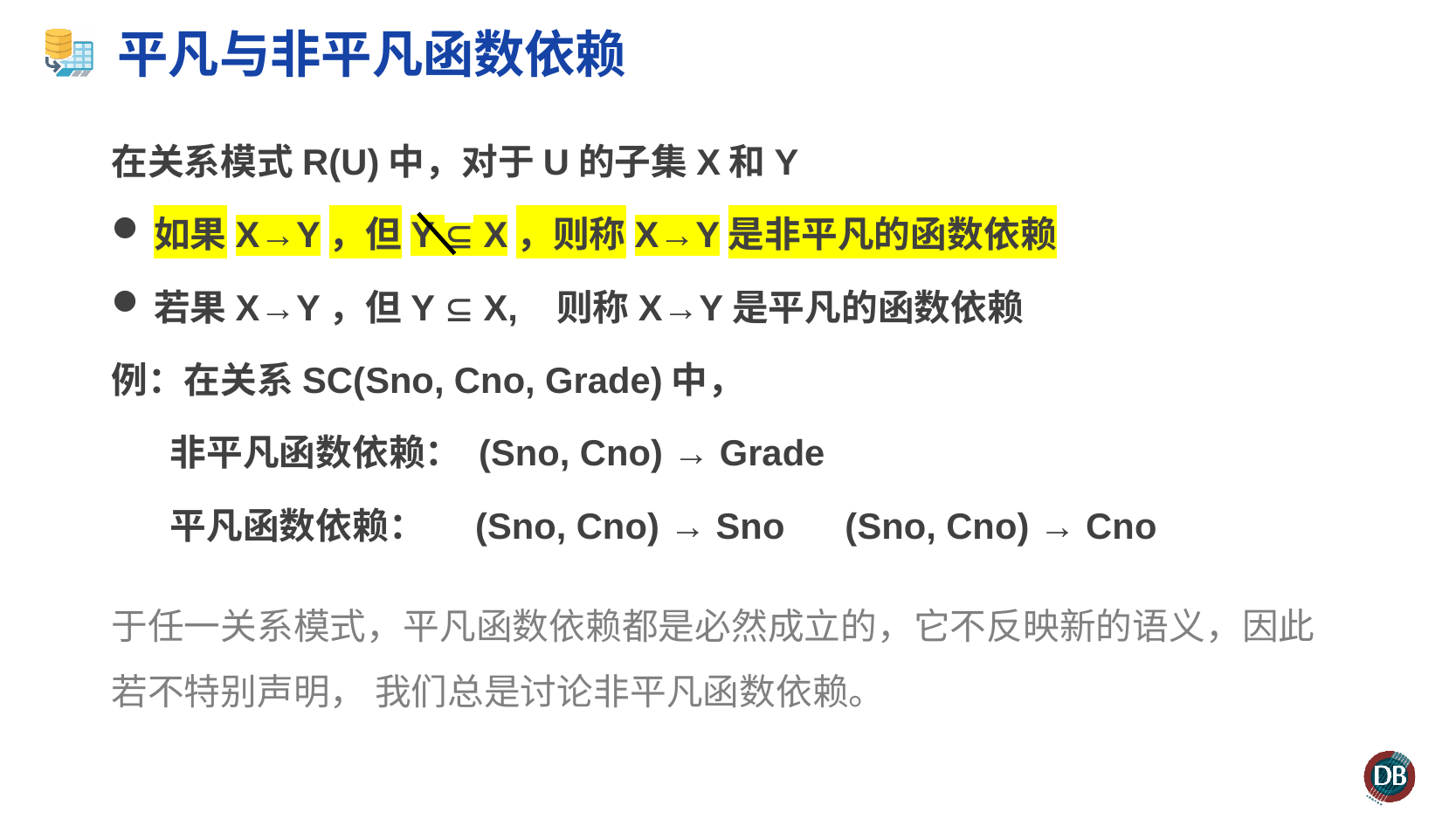

# 平凡与非平凡函数依赖
在关系模式R(U)中，对于U的子集X和Y
如果X→Y，但Y ⊆ X，则称X→Y是非平凡的函数依赖
若果X→Y，但Y ⊆ X,   则称X→Y是平凡的函数依赖
例：在关系SC(Sno, Cno, Grade)中，
      非平凡函数依赖： (Sno, Cno) → Grade
      平凡函数依赖：     (Sno, Cno) → Sno      (Sno, Cno) → Cno

于任一关系模式，平凡函数依赖都是必然成立的，它不反映新的语义，因此若不特别声明， 我们总是讨论非平凡函数依赖。